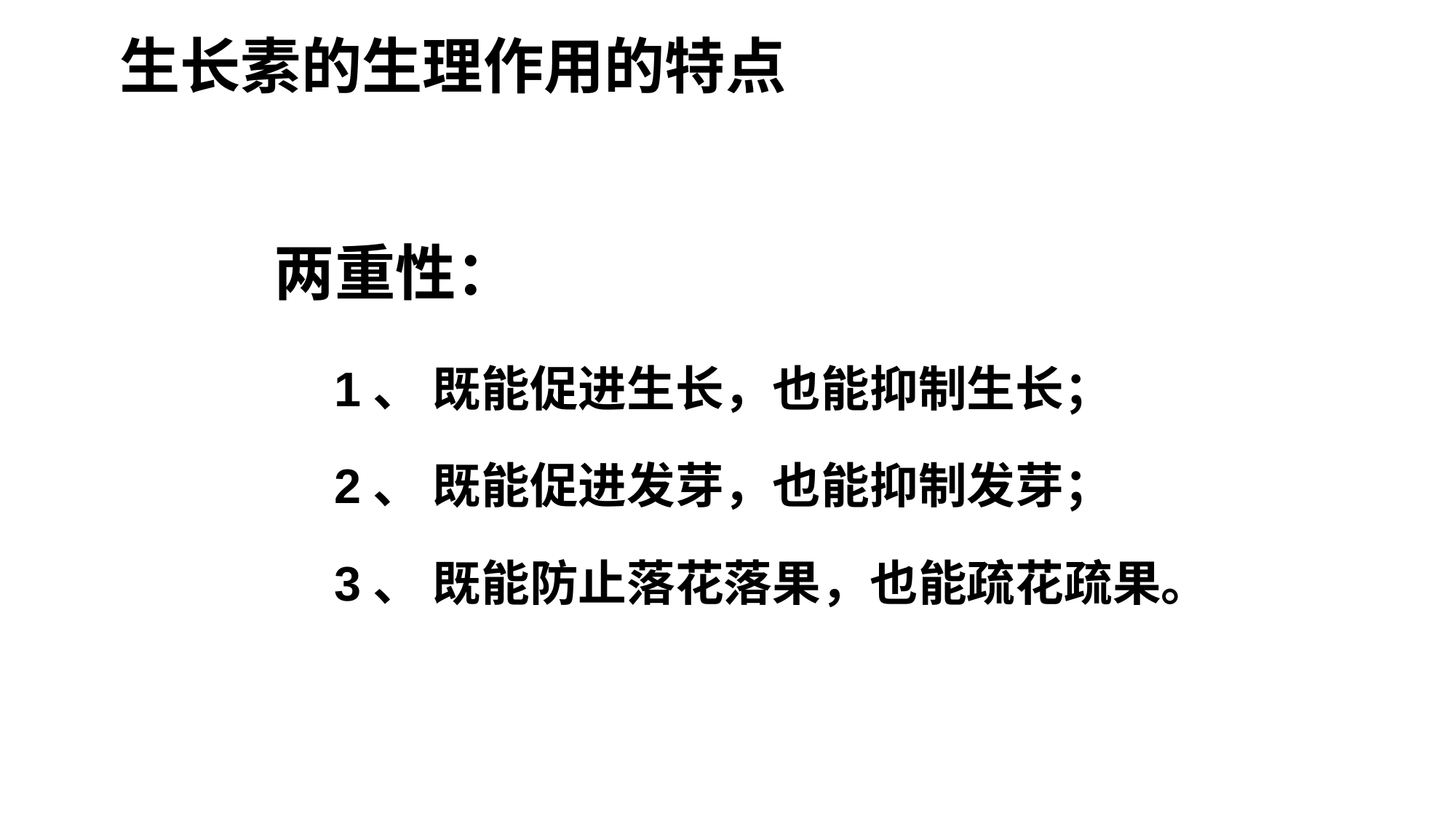

# 生长素的生理作用的特点
两重性：
1、 既能促进生长，也能抑制生长；
2、 既能促进发芽，也能抑制发芽；
3、 既能防止落花落果，也能疏花疏果。